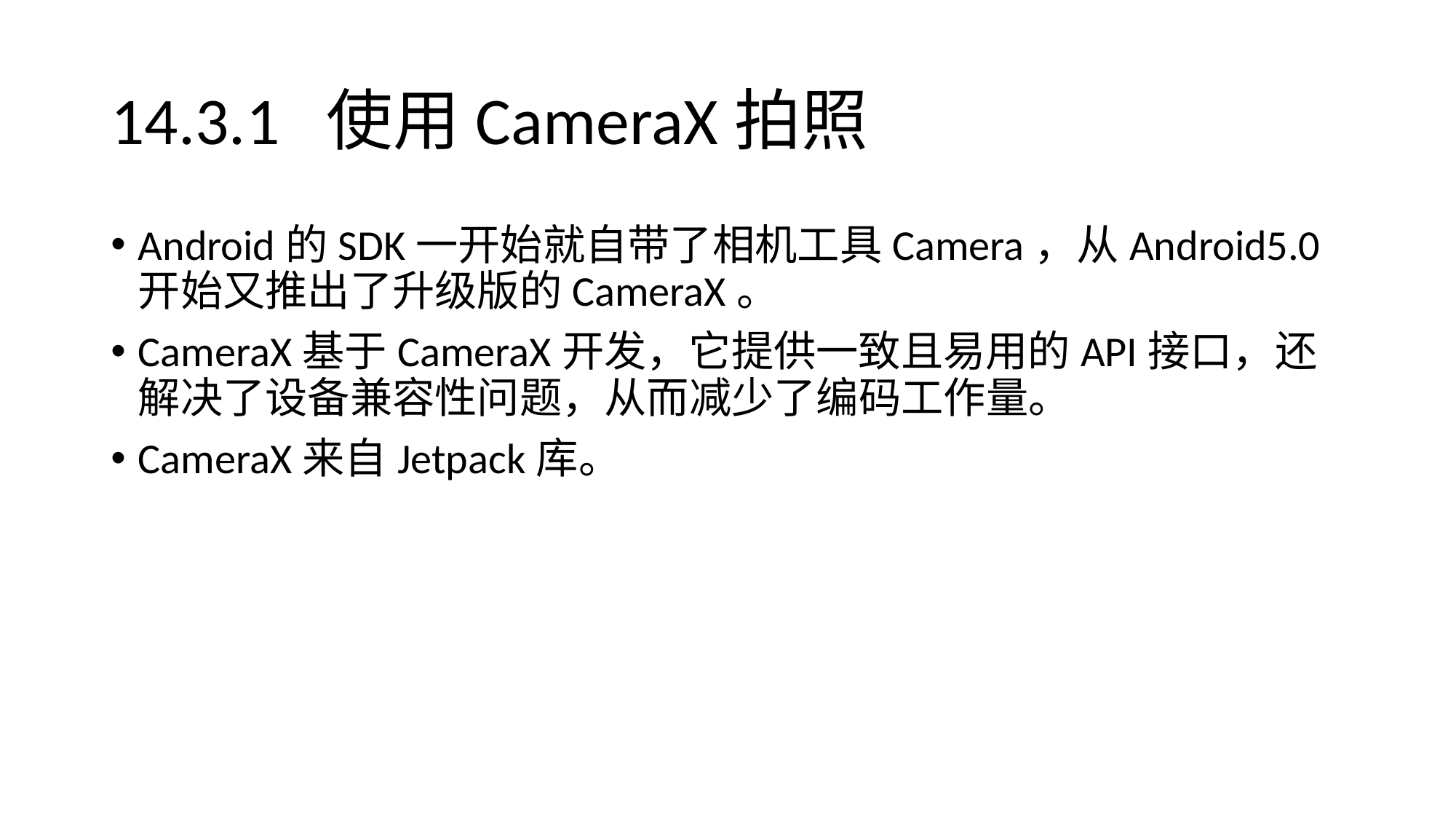

# 14.3.1  使用CameraX拍照
Android的SDK一开始就自带了相机工具Camera，从Android5.0开始又推出了升级版的CameraX。
CameraX基于CameraX开发，它提供一致且易用的API接口，还解决了设备兼容性问题，从而减少了编码工作量。
CameraX来自Jetpack库。